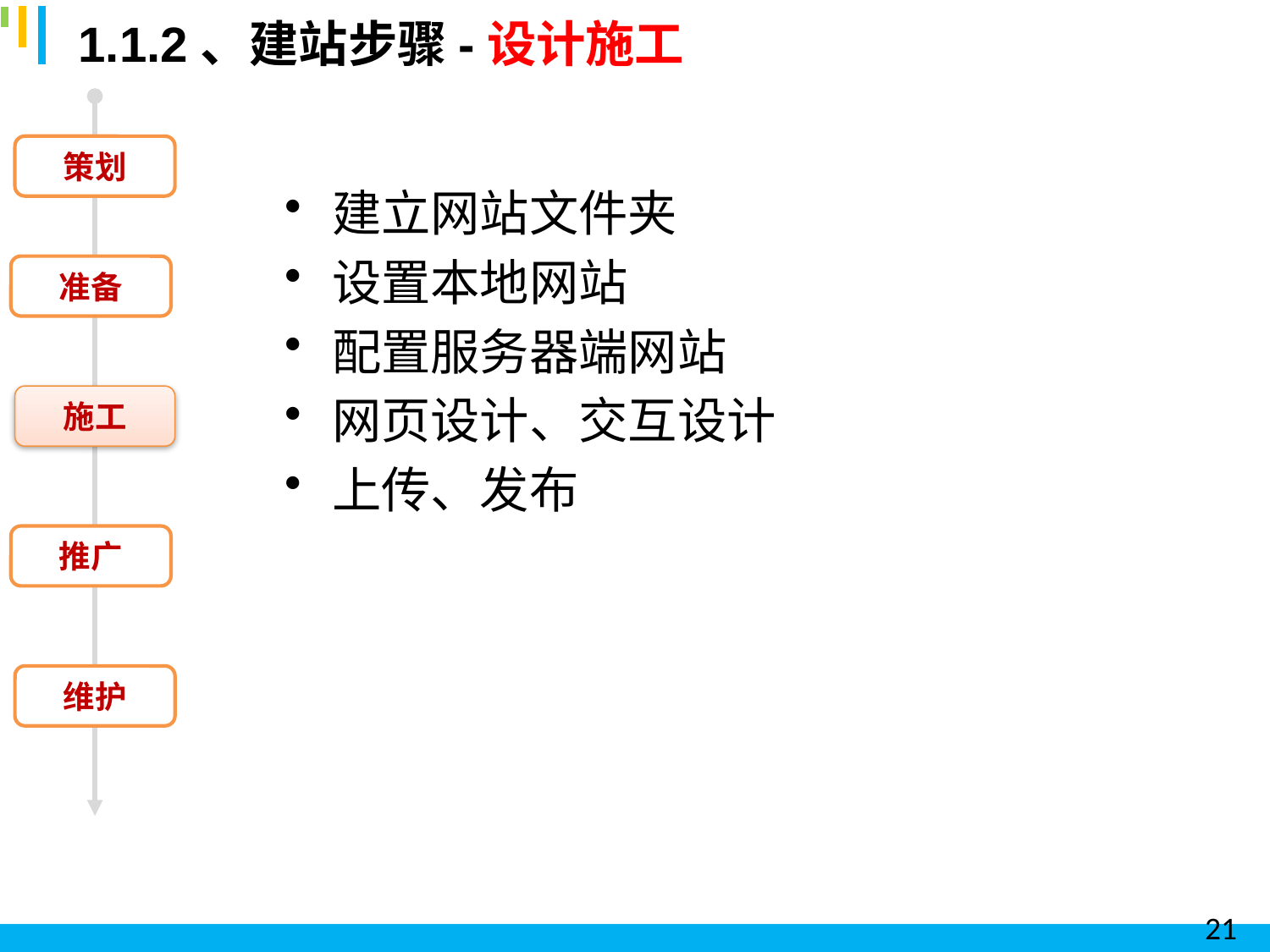

1.1.2、建站步骤-设计施工
策划
建立网站文件夹
设置本地网站
配置服务器端网站
网页设计、交互设计
上传、发布

准备
施工
推广
维护
21